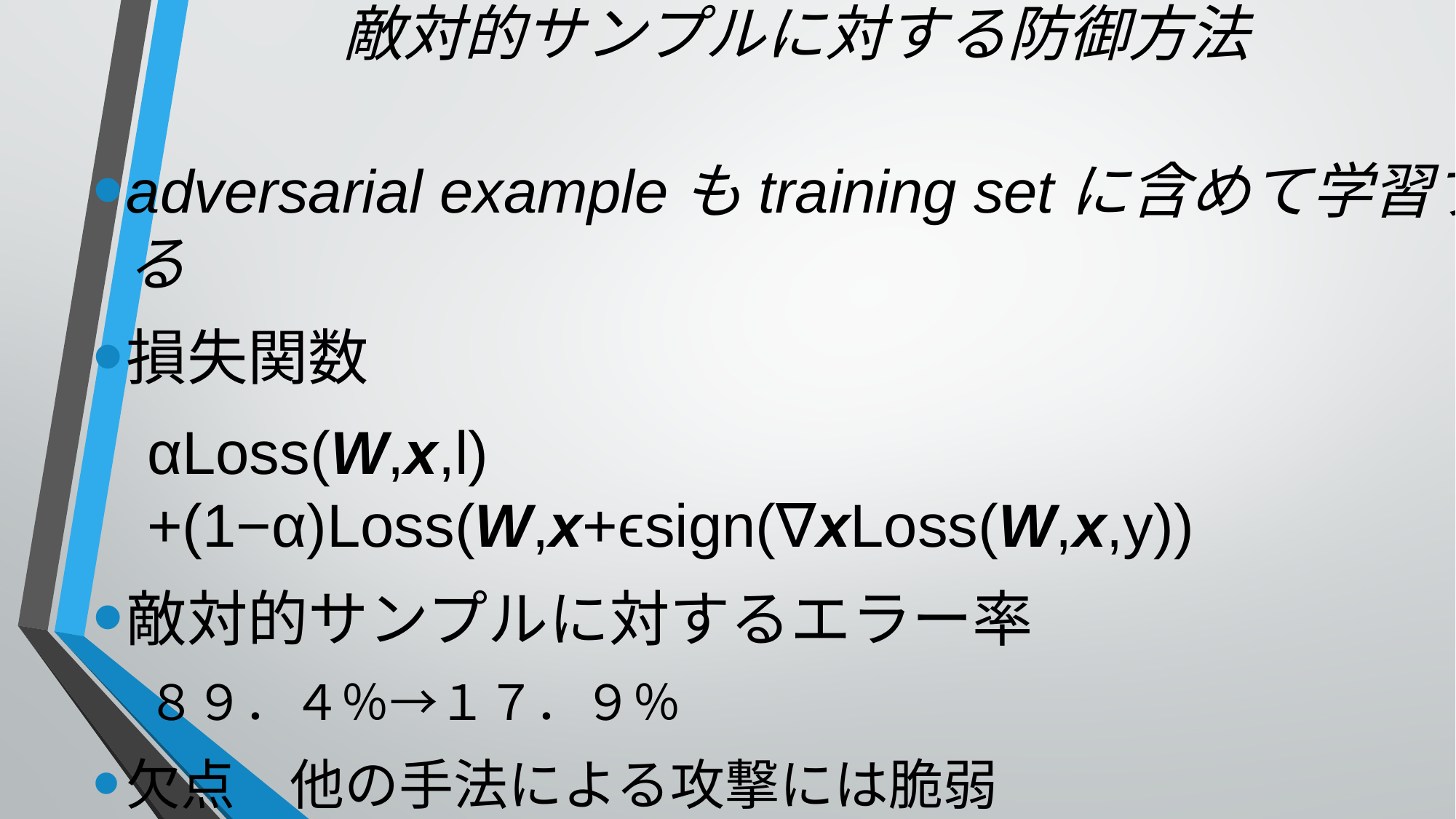

敵対的サンプルに対する防御方法

adversarial exampleもtraining setに含めて学習する
損失関数
αLoss(W,x,l)+(1−α)Loss(W,x+ϵsign(∇xLoss(W,x,y))
敵対的サンプルに対するエラー率
８９．４％→１７．９％
欠点　他の手法による攻撃には脆弱